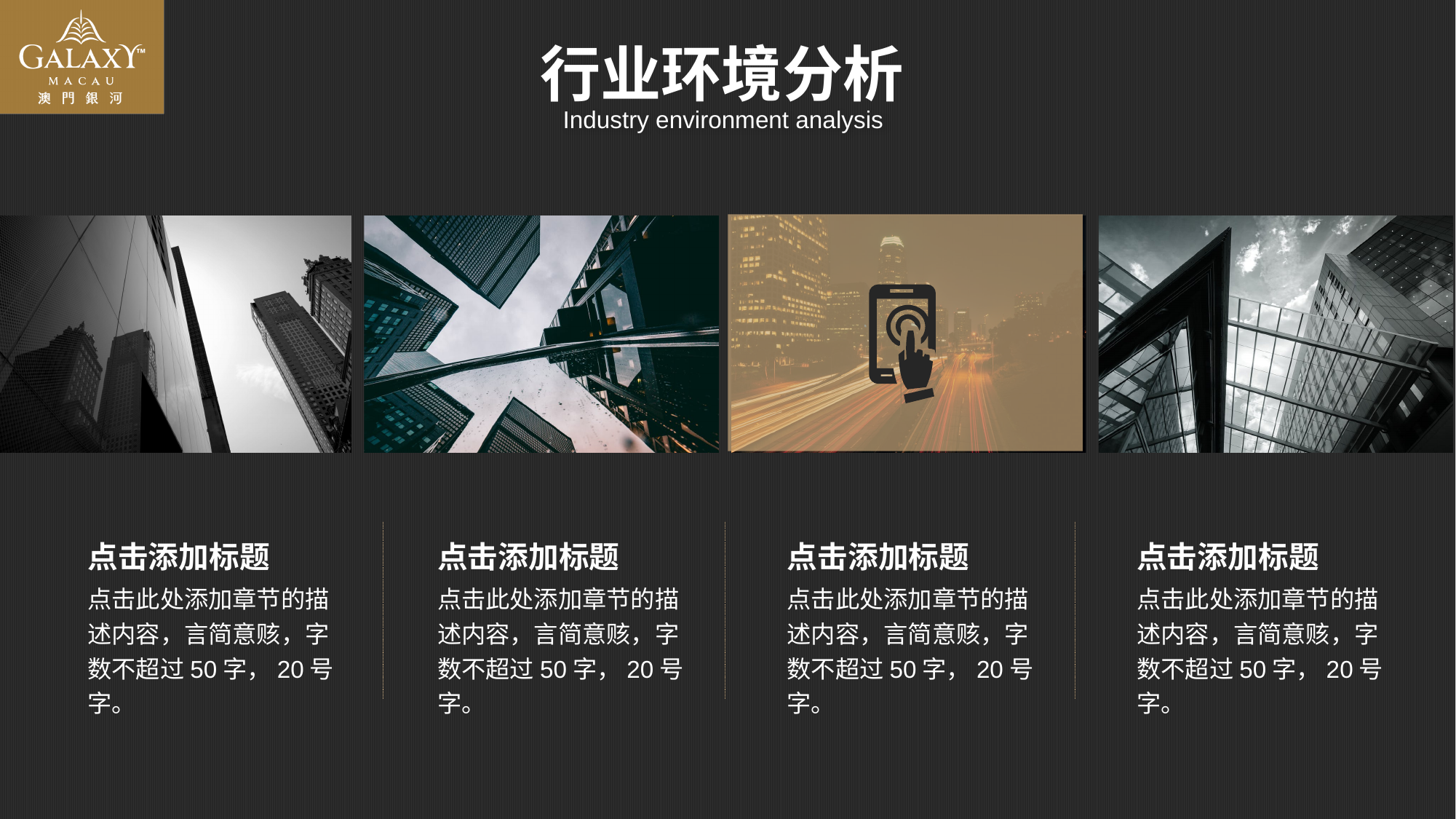

行业环境分析
Industry environment analysis

点击添加标题
点击此处添加章节的描述内容，言简意赅，字数不超过50字，20号字。
点击添加标题
点击此处添加章节的描述内容，言简意赅，字数不超过50字，20号字。
点击添加标题
点击此处添加章节的描述内容，言简意赅，字数不超过50字，20号字。
点击添加标题
点击此处添加章节的描述内容，言简意赅，字数不超过50字，20号字。